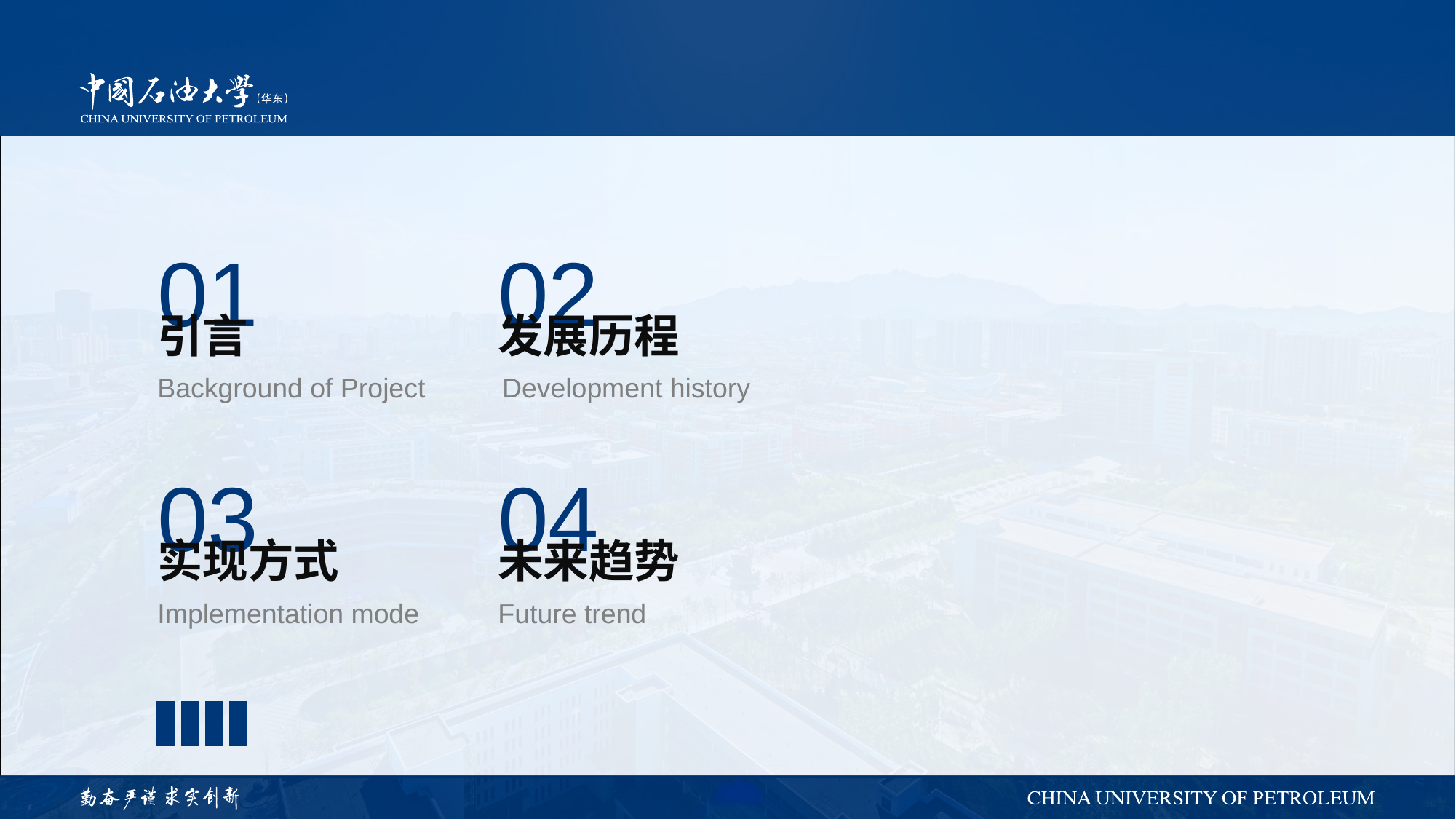

01
02
引言
发展历程
Development history
Background of Project
03
04
实现方式
未来趋势
Implementation mode
Future trend